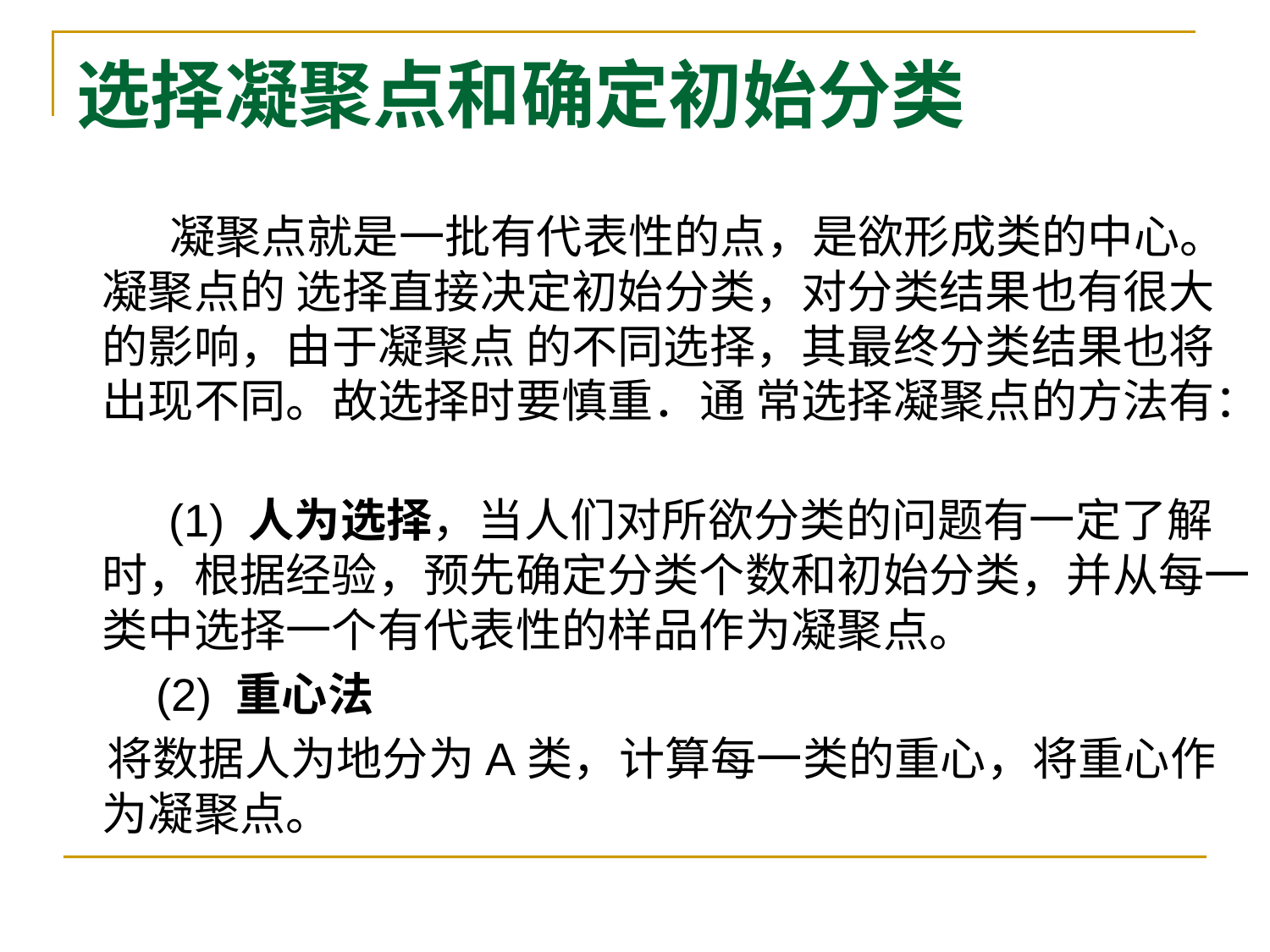

# 选择凝聚点和确定初始分类
          凝聚点就是一批有代表性的点，是欲形成类的中心。凝聚点的 选择直接决定初始分类，对分类结果也有很大的影响，由于凝聚点 的不同选择，其最终分类结果也将出现不同。故选择时要慎重．通 常选择凝聚点的方法有：
         (1) 人为选择，当人们对所欲分类的问题有一定了解时，根据经验，预先确定分类个数和初始分类，并从每一类中选择一个有代表性的样品作为凝聚点。
        (2) 重心法
    将数据人为地分为A类，计算每一类的重心，将重心作为凝聚点。